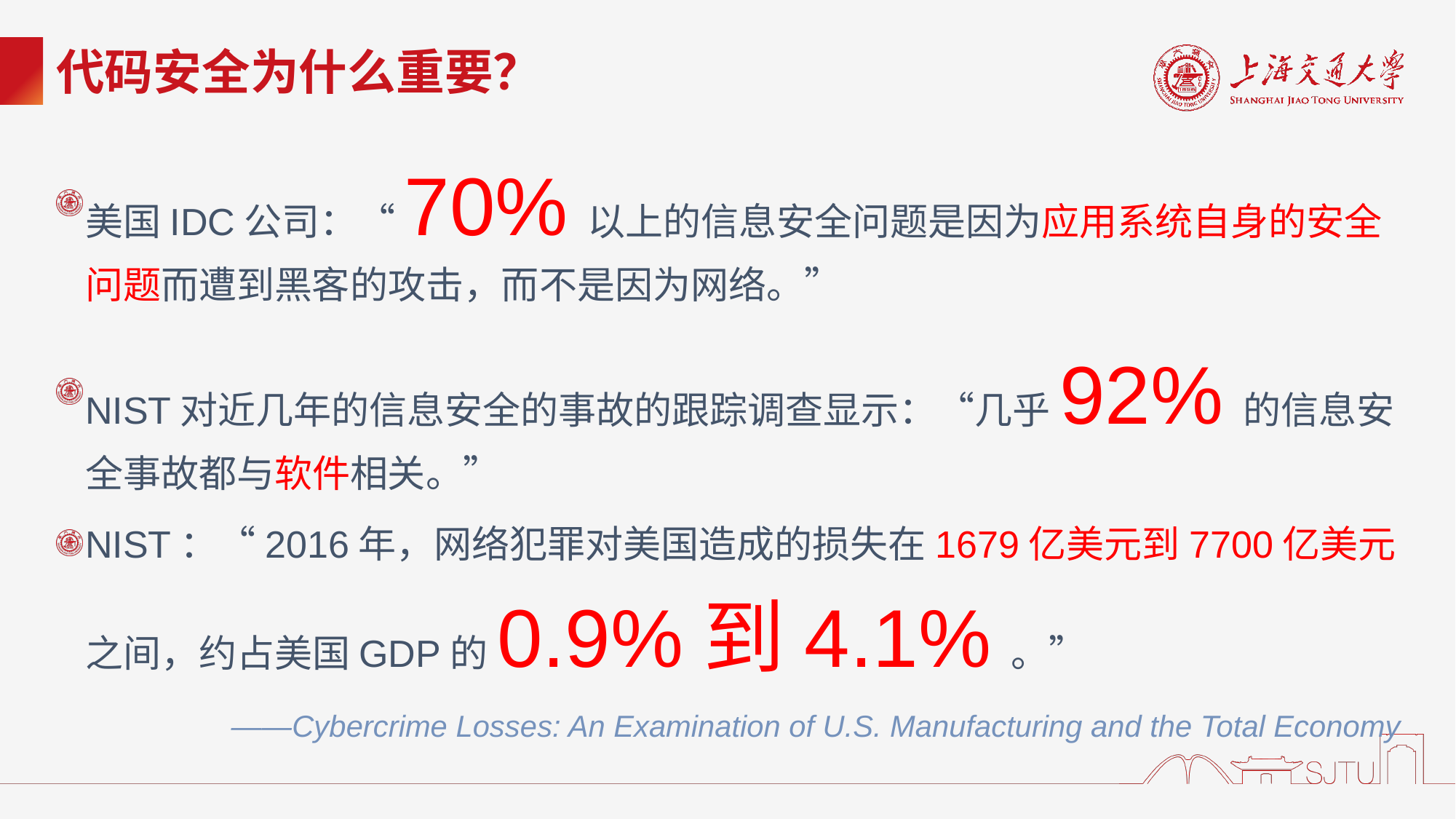

# 代码安全为什么重要？
美国IDC公司：“70%以上的信息安全问题是因为应用系统自身的安全问题而遭到黑客的攻击，而不是因为网络。”
NIST对近几年的信息安全的事故的跟踪调查显示：“几乎92%的信息安全事故都与软件相关。”
NIST：“2016年，网络犯罪对美国造成的损失在1679亿美元到7700亿美元之间，约占美国GDP的0.9%到4.1%。”
——Cybercrime Losses: An Examination of U.S. Manufacturing and the Total Economy